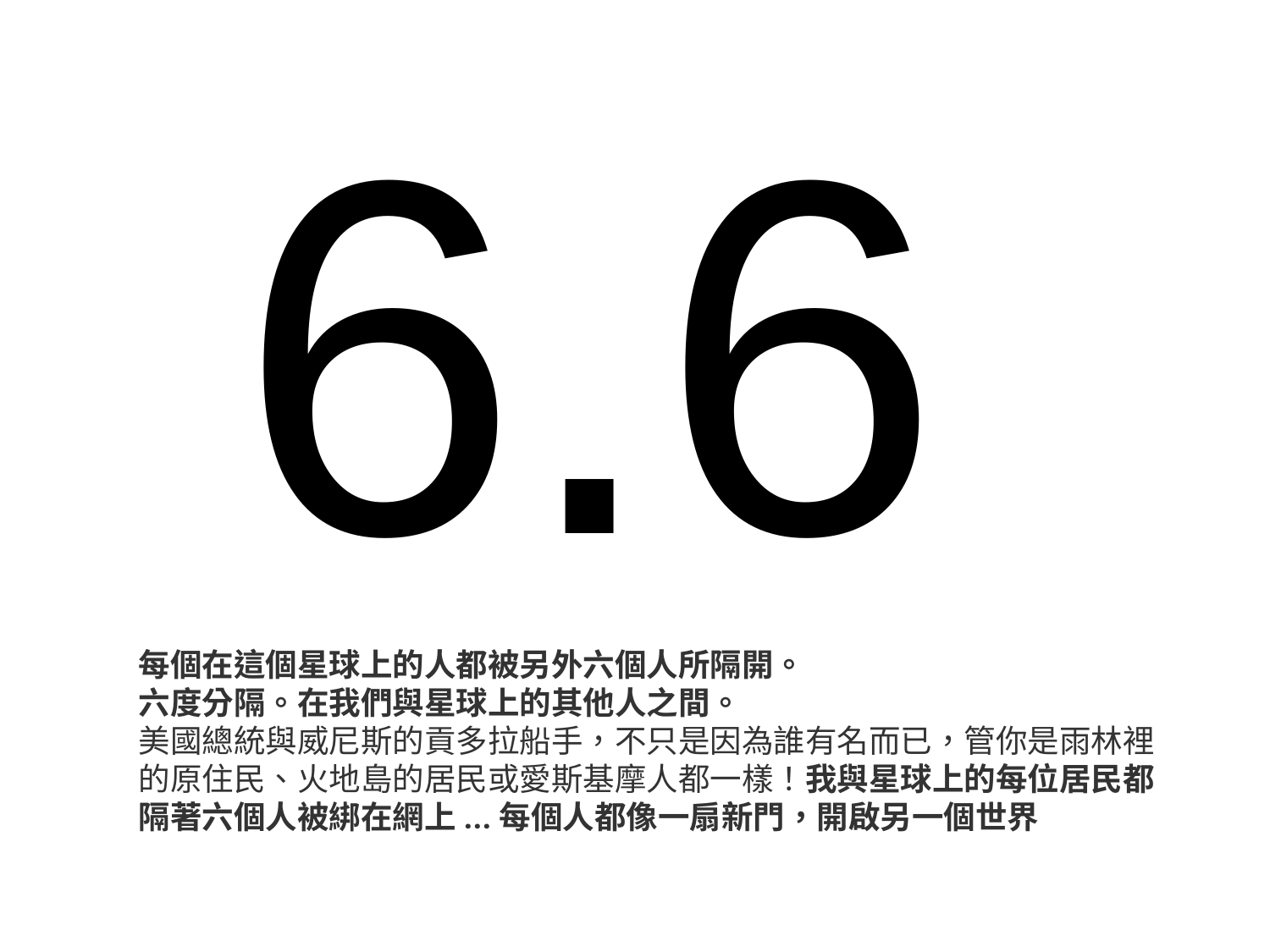

6.6
每個在這個星球上的人都被另外六個人所隔開。
六度分隔。在我們與星球上的其他人之間。
美國總統與威尼斯的貢多拉船手，不只是因為誰有名而已，管你是雨林裡的原住民、火地島的居民或愛斯基摩人都一樣！我與星球上的每位居民都隔著六個人被綁在網上...每個人都像一扇新門，開啟另一個世界